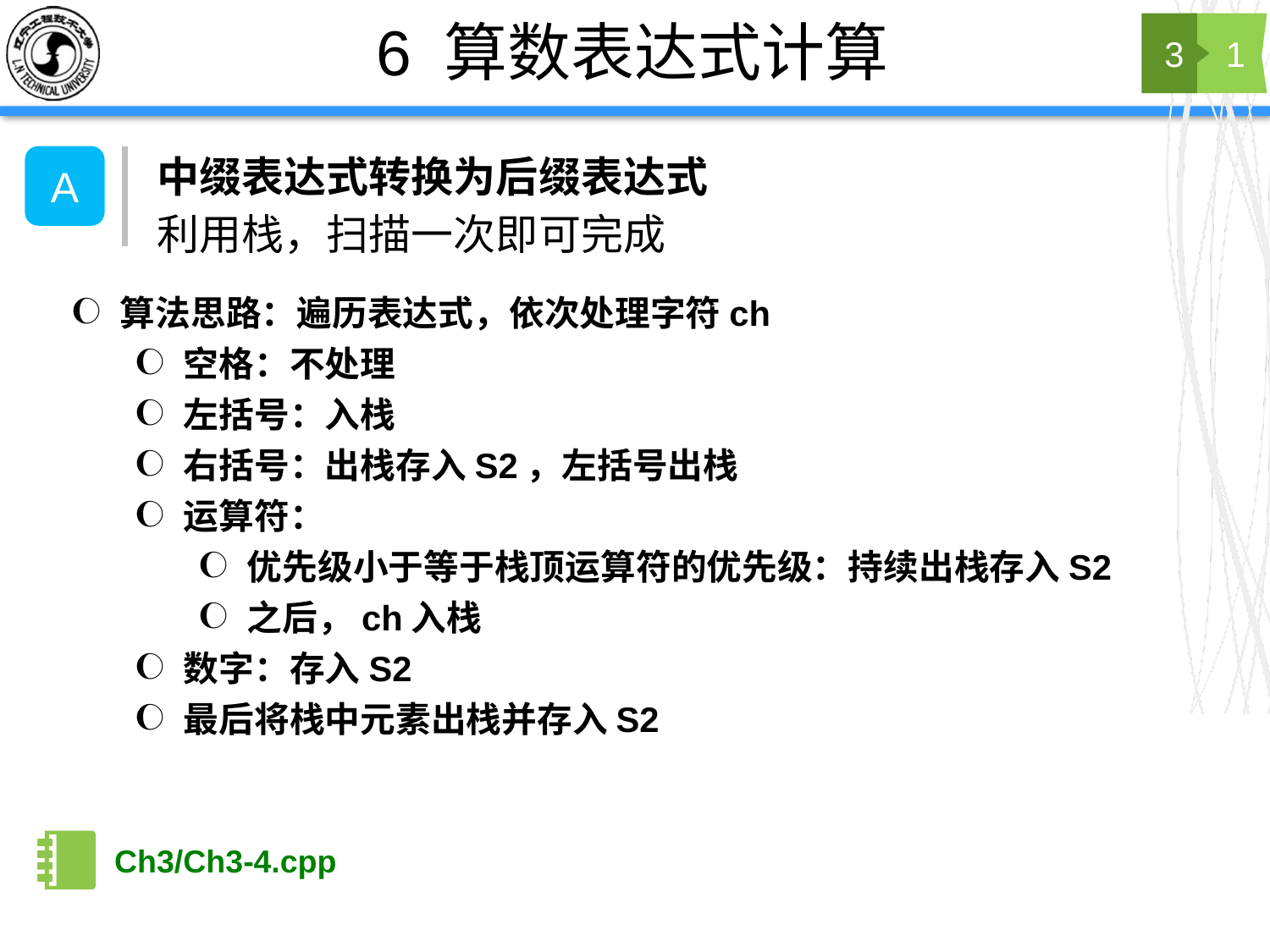

# 6 算数表达式计算
3
1
中缀表达式转换为后缀表达式
A
利用栈，扫描一次即可完成
算法思路：遍历表达式，依次处理字符ch
空格：不处理
左括号：入栈
右括号：出栈存入S2，左括号出栈
运算符：
优先级小于等于栈顶运算符的优先级：持续出栈存入S2
之后，ch入栈
数字：存入S2
最后将栈中元素出栈并存入S2

Ch3/Ch3-4.cpp